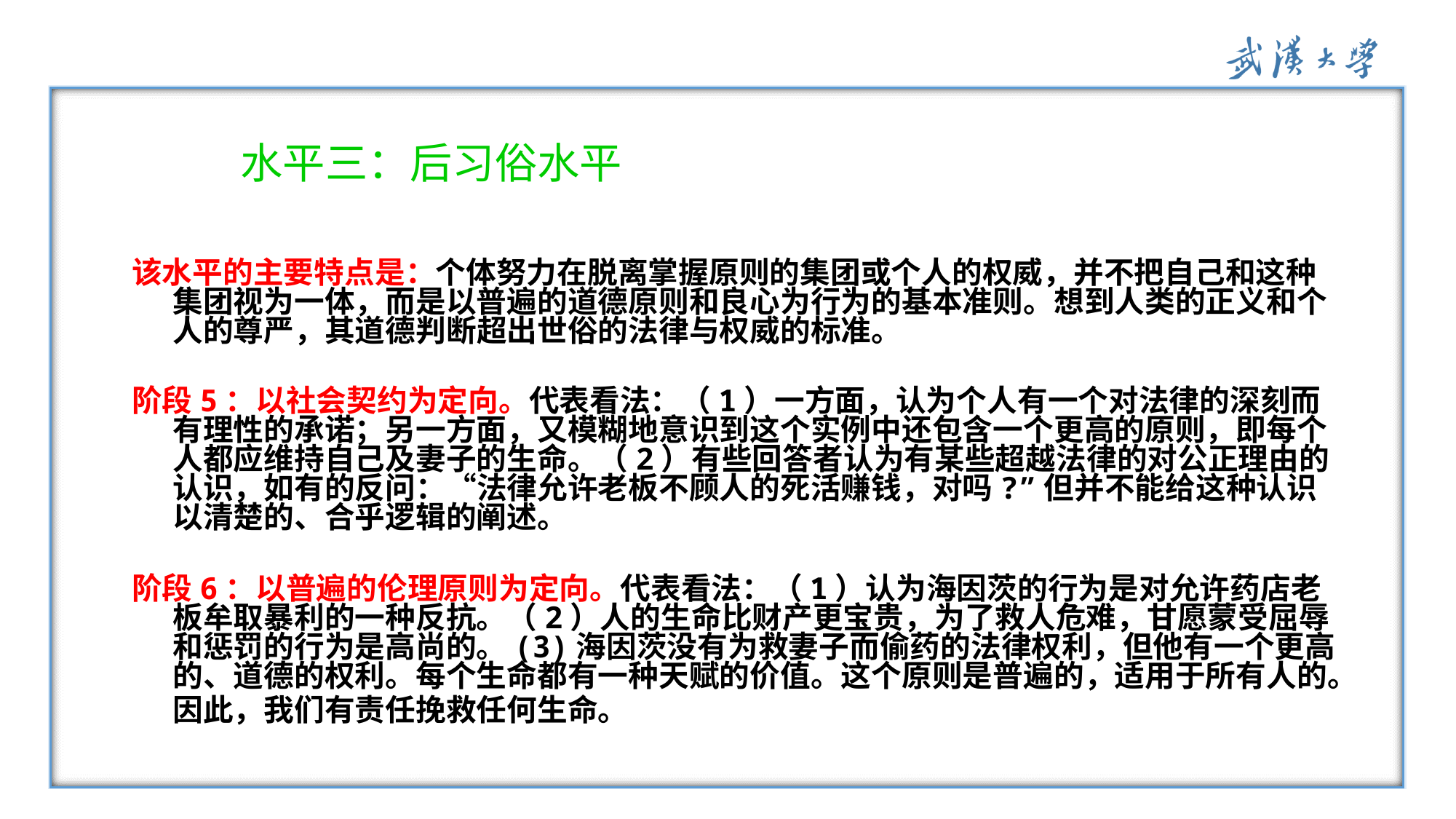

水平三：后习俗水平
该水平的主要特点是：个体努力在脱离掌握原则的集团或个人的权威，并不把自己和这种集团视为一体，而是以普遍的道德原则和良心为行为的基本准则。想到人类的正义和个人的尊严，其道德判断超出世俗的法律与权威的标准。

阶段5：以社会契约为定向。代表看法：（1）一方面，认为个人有一个对法律的深刻而有理性的承诺；另一方面，又模糊地意识到这个实例中还包含一个更高的原则，即每个人都应维持自己及妻子的生命。（2）有些回答者认为有某些超越法律的对公正理由的认识，如有的反问：“法律允许老板不顾人的死活赚钱，对吗?”但并不能给这种认识以清楚的、合乎逻辑的阐述。

阶段6：以普遍的伦理原则为定向。代表看法：（1）认为海因茨的行为是对允许药店老板牟取暴利的一种反抗。（2）人的生命比财产更宝贵，为了救人危难，甘愿蒙受屈辱和惩罚的行为是高尚的。(3)海因茨没有为救妻子而偷药的法律权利，但他有一个更高的、道德的权利。每个生命都有一种天赋的价值。这个原则是普遍的，适用于所有人的。因此，我们有责任挽救任何生命。